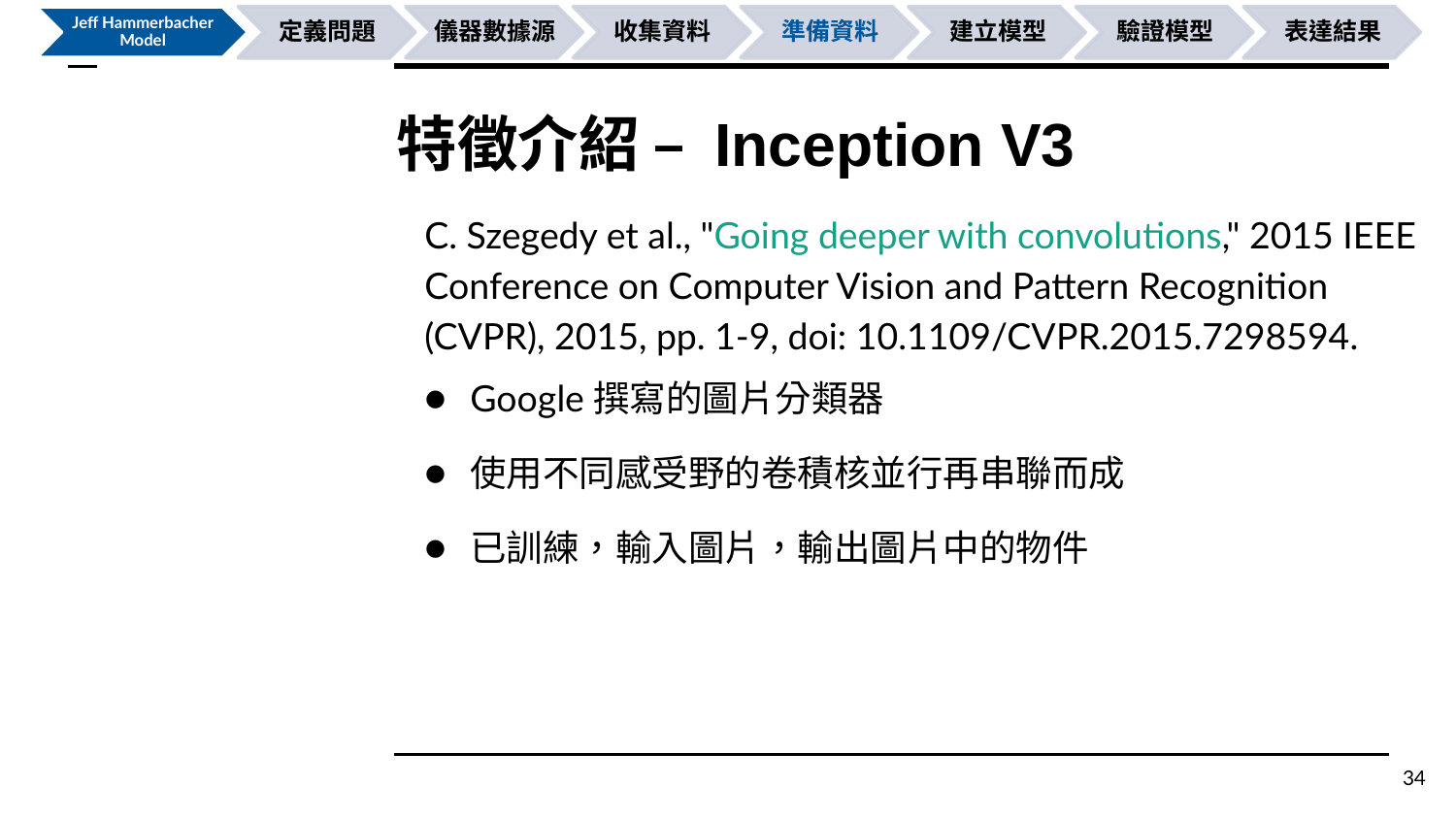

Jeff Hammerbacher Model
定義問題
儀器數據源
收集資料
準備資料
建立模型
驗證模型
表達結果
# 特徵介紹 – Inception V3
C. Szegedy et al., "Going deeper with convolutions," 2015 IEEE Conference on Computer Vision and Pattern Recognition (CVPR), 2015, pp. 1-9, doi: 10.1109/CVPR.2015.7298594.
Google撰寫的圖片分類器
使用不同感受野的卷積核並行再串聯而成
已訓練，輸入圖片，輸出圖片中的物件
34